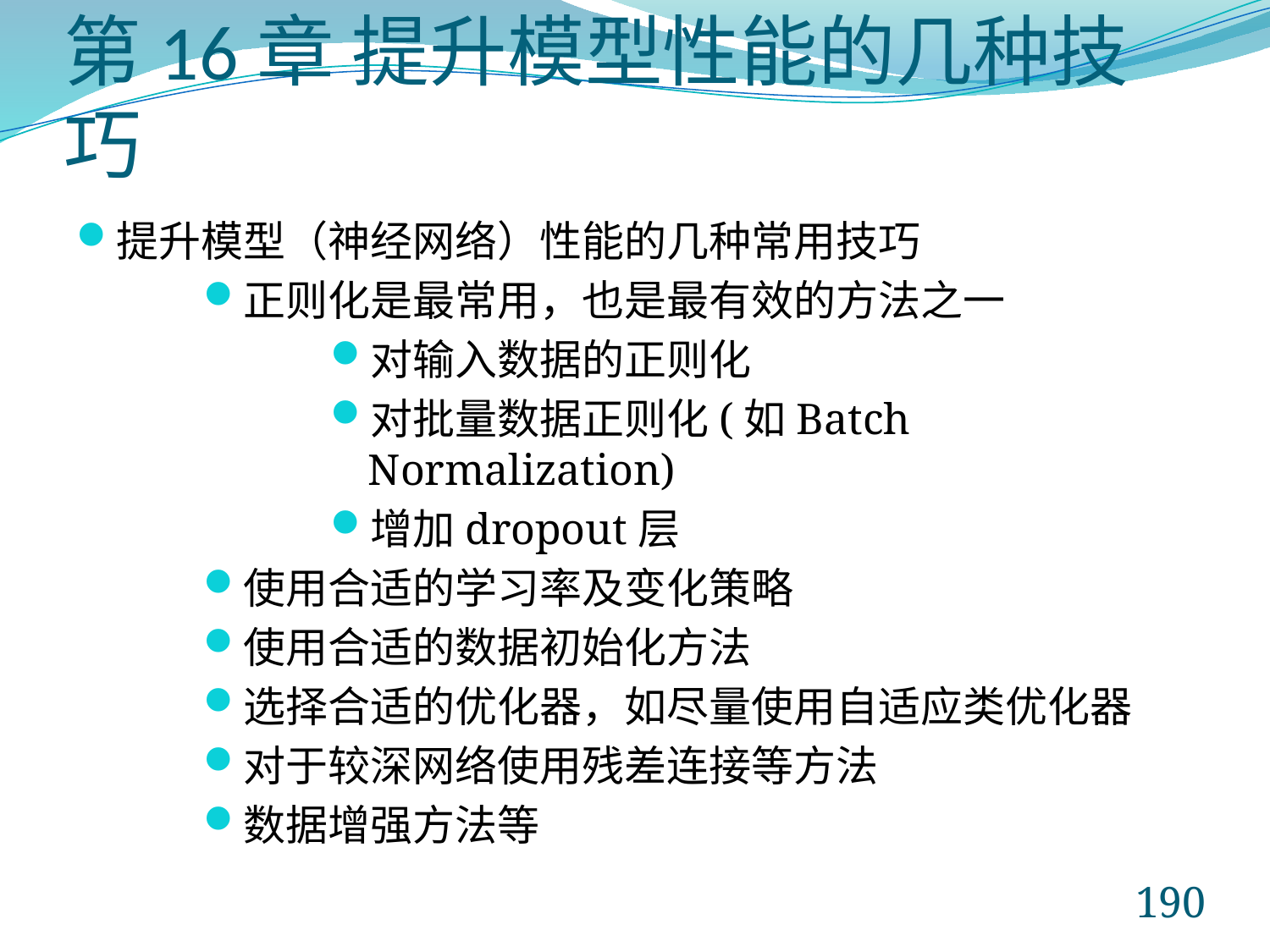

# 第16章 提升模型性能的几种技巧
提升模型（神经网络）性能的几种常用技巧
正则化是最常用，也是最有效的方法之一
对输入数据的正则化
对批量数据正则化(如Batch Normalization)
增加dropout层
使用合适的学习率及变化策略
使用合适的数据初始化方法
选择合适的优化器，如尽量使用自适应类优化器
对于较深网络使用残差连接等方法
数据增强方法等
190